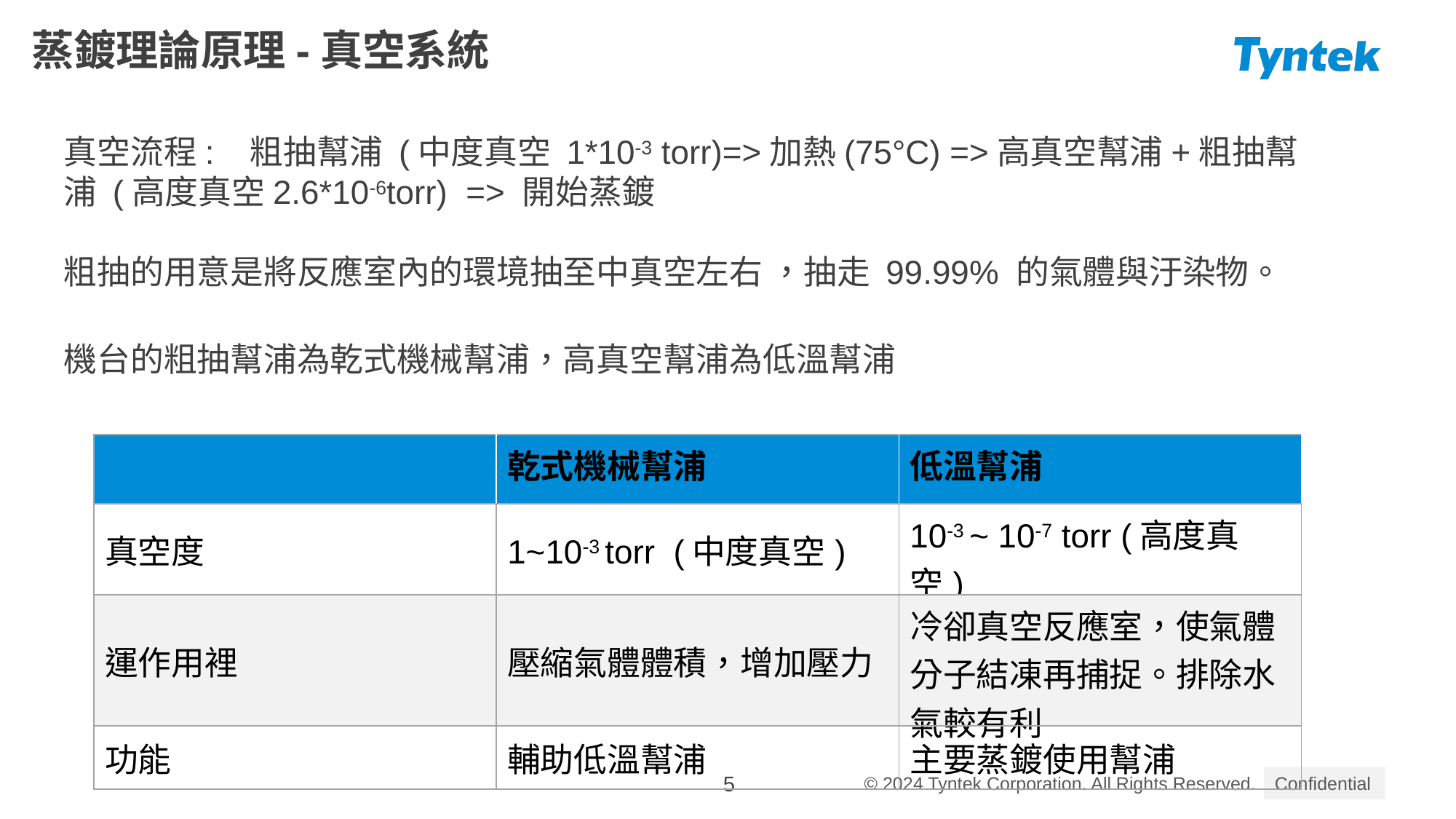

# 蒸鍍理論原理-真空系統
真空流程:   粗抽幫浦 (中度真空 1*10-3 torr)=>加熱(75°C) =>高真空幫浦+粗抽幫浦 (高度真空2.6*10-6torr)  => 開始蒸鍍

粗抽的用意是將反應室內的環境抽至中真空左右 ，抽走 99.99% 的氣體與汙染物。

機台的粗抽幫浦為乾式機械幫浦，高真空幫浦為低溫幫浦

|  | 乾式機械幫浦 | 低溫幫浦 |
| --- | --- | --- |
| 真空度 | 1~10-3 torr (中度真空) | 10-3 ~ 10-7 torr (高度真空) |
| 運作用裡 | 壓縮氣體體積，增加壓力 | 冷卻真空反應室，使氣體分子結凍再捕捉。排除水氣較有利 |
| 功能 | 輔助低溫幫浦 | 主要蒸鍍使用幫浦 |
5